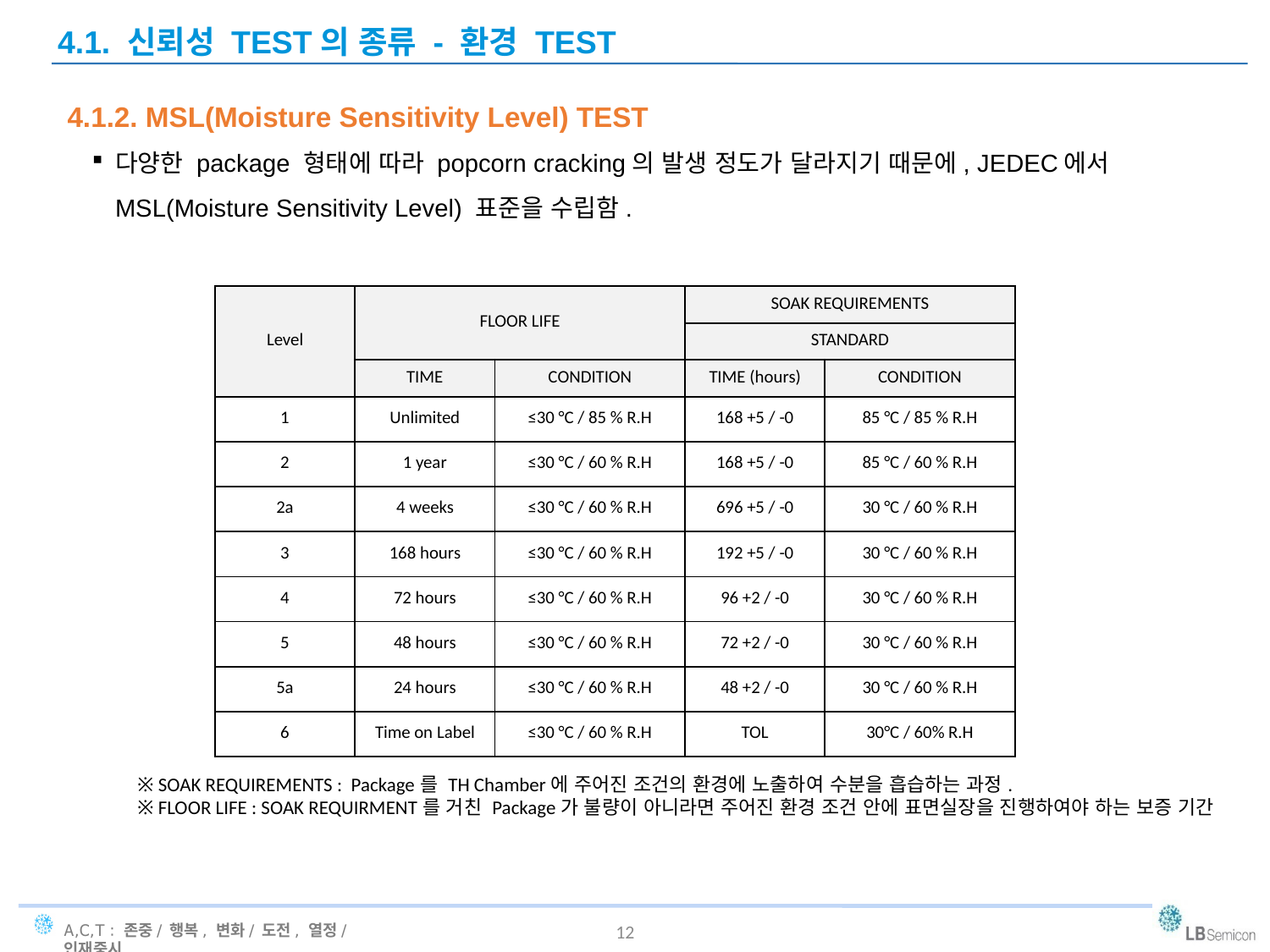

4.1. 신뢰성 TEST의 종류 - 환경 TEST
4.1.2. MSL(Moisture Sensitivity Level) TEST
다양한 package 형태에 따라 popcorn cracking의 발생 정도가 달라지기 때문에, JEDEC에서 MSL(Moisture Sensitivity Level) 표준을 수립함.

| Level | FLOOR LIFE |  | SOAK REQUIREMENTS |  |
| --- | --- | --- | --- | --- |
|  |  |  | STANDARD |  |
|  | TIME | CONDITION | TIME (hours) | CONDITION |
| 1 | Unlimited | ≤30 °C / 85 % R.H | 168 +5 / -0 | 85 °C / 85 % R.H |
| 2 | 1 year | ≤30 °C / 60 % R.H | 168 +5 / -0 | 85 °C / 60 % R.H |
| 2a | 4 weeks | ≤30 °C / 60 % R.H | 696 +5 / -0 | 30 °C / 60 % R.H |
| 3 | 168 hours | ≤30 °C / 60 % R.H | 192 +5 / -0 | 30 °C / 60 % R.H |
| 4 | 72 hours | ≤30 °C / 60 % R.H | 96 +2 / -0 | 30 °C / 60 % R.H |
| 5 | 48 hours | ≤30 °C / 60 % R.H | 72 +2 / -0 | 30 °C / 60 % R.H |
| 5a | 24 hours | ≤30 °C / 60 % R.H | 48 +2 / -0 | 30 °C / 60 % R.H |
| 6 | Time on Label | ≤30 °C / 60 % R.H | TOL | 30°C / 60% R.H |
※ SOAK REQUIREMENTS :  Package를 TH Chamber에 주어진 조건의 환경에 노출하여 수분을 흡습하는 과정.
※ FLOOR LIFE : SOAK REQUIRMENT를 거친 Package가 불량이 아니라면 주어진 환경 조건 안에 표면실장을 진행하여야 하는 보증 기간
12